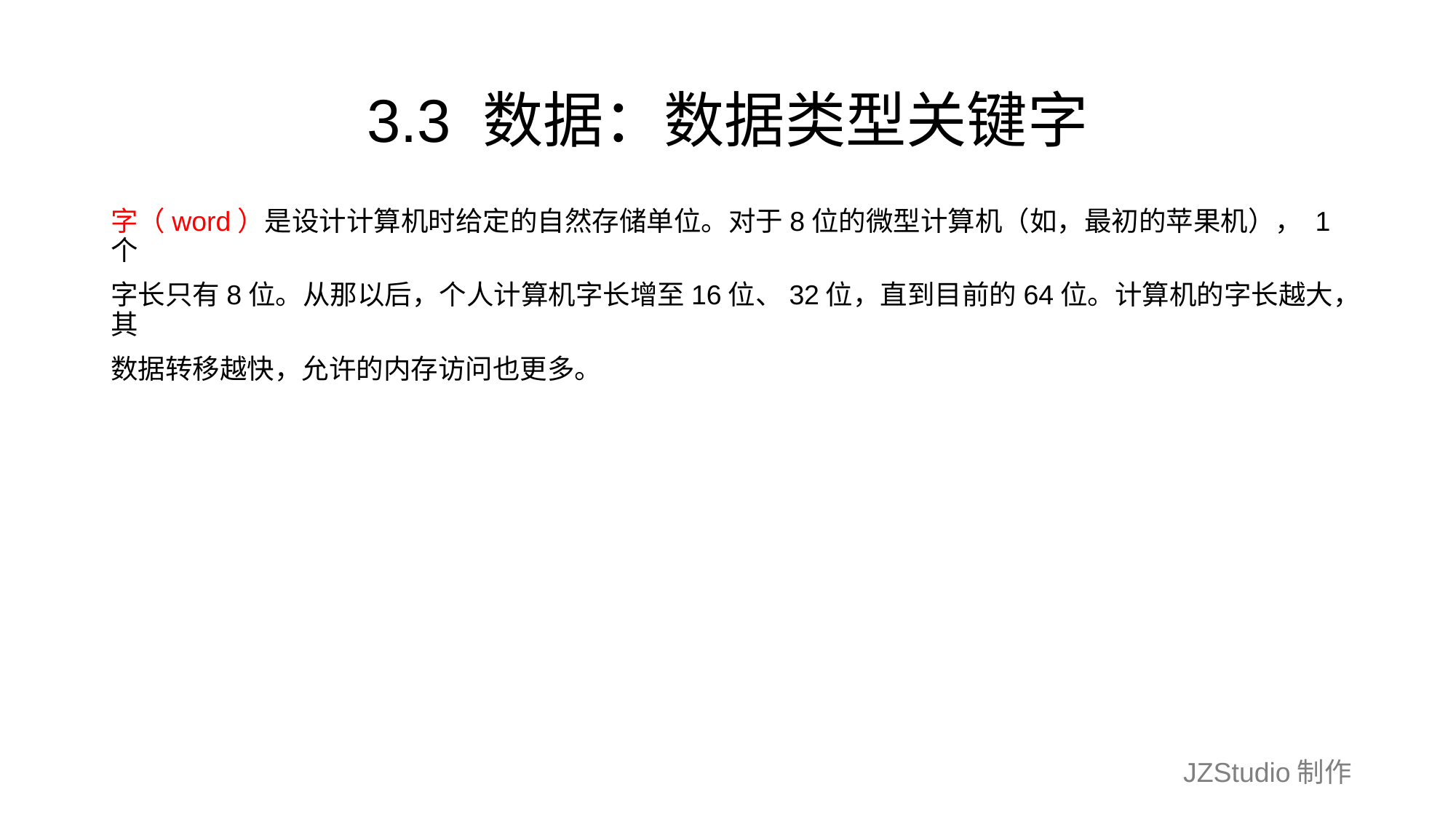

# 3.3 数据：数据类型关键字
字（word）是设计计算机时给定的自然存储单位。对于8位的微型计算机（如，最初的苹果机）， 1个
字长只有8位。从那以后，个人计算机字长增至16位、32位，直到目前的64位。计算机的字长越大，其
数据转移越快，允许的内存访问也更多。